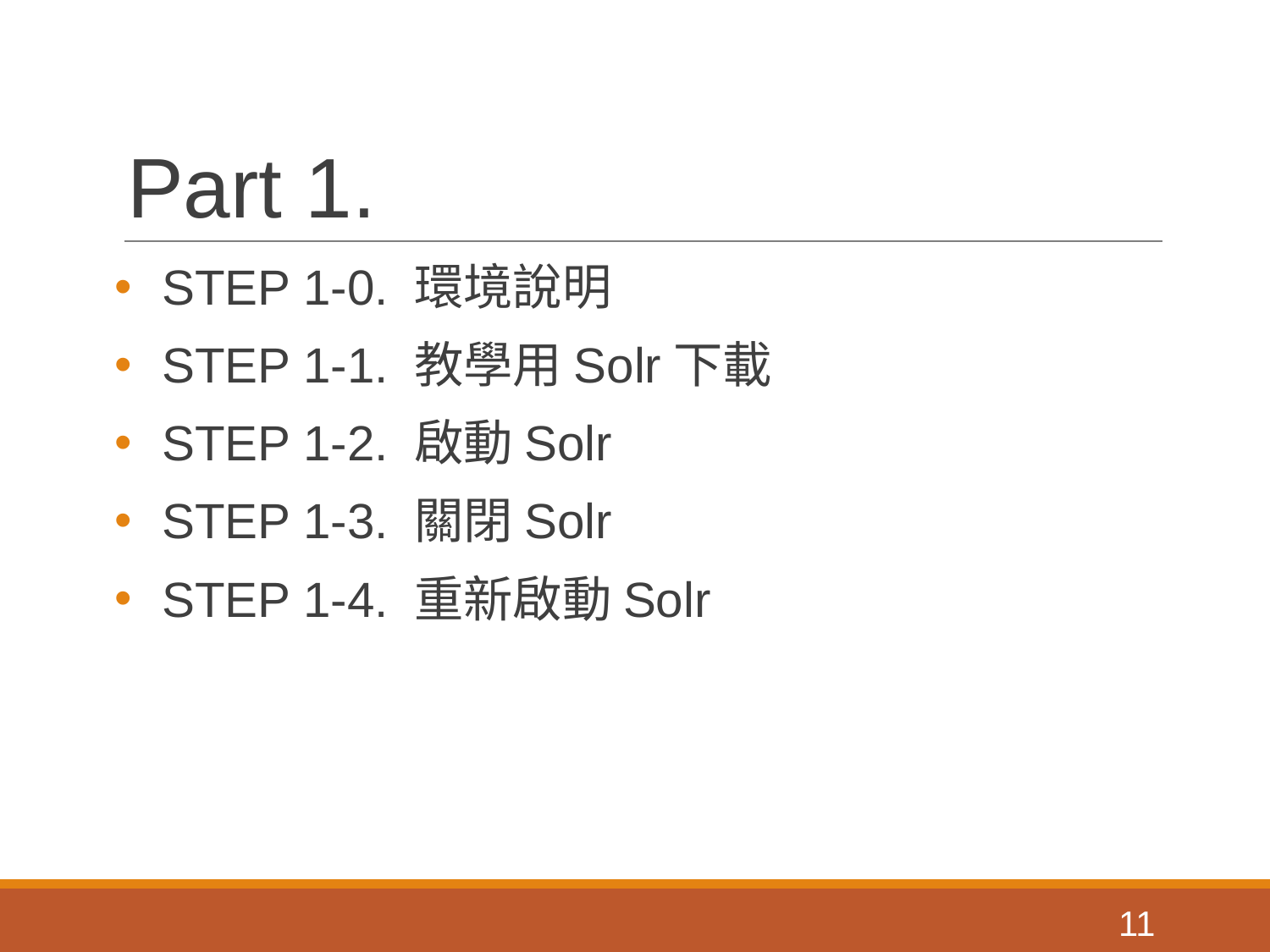

# Part 1.
STEP 1-0. 環境說明
STEP 1-1. 教學用Solr下載
STEP 1-2. 啟動Solr
STEP 1-3. 關閉Solr
STEP 1-4. 重新啟動Solr

11